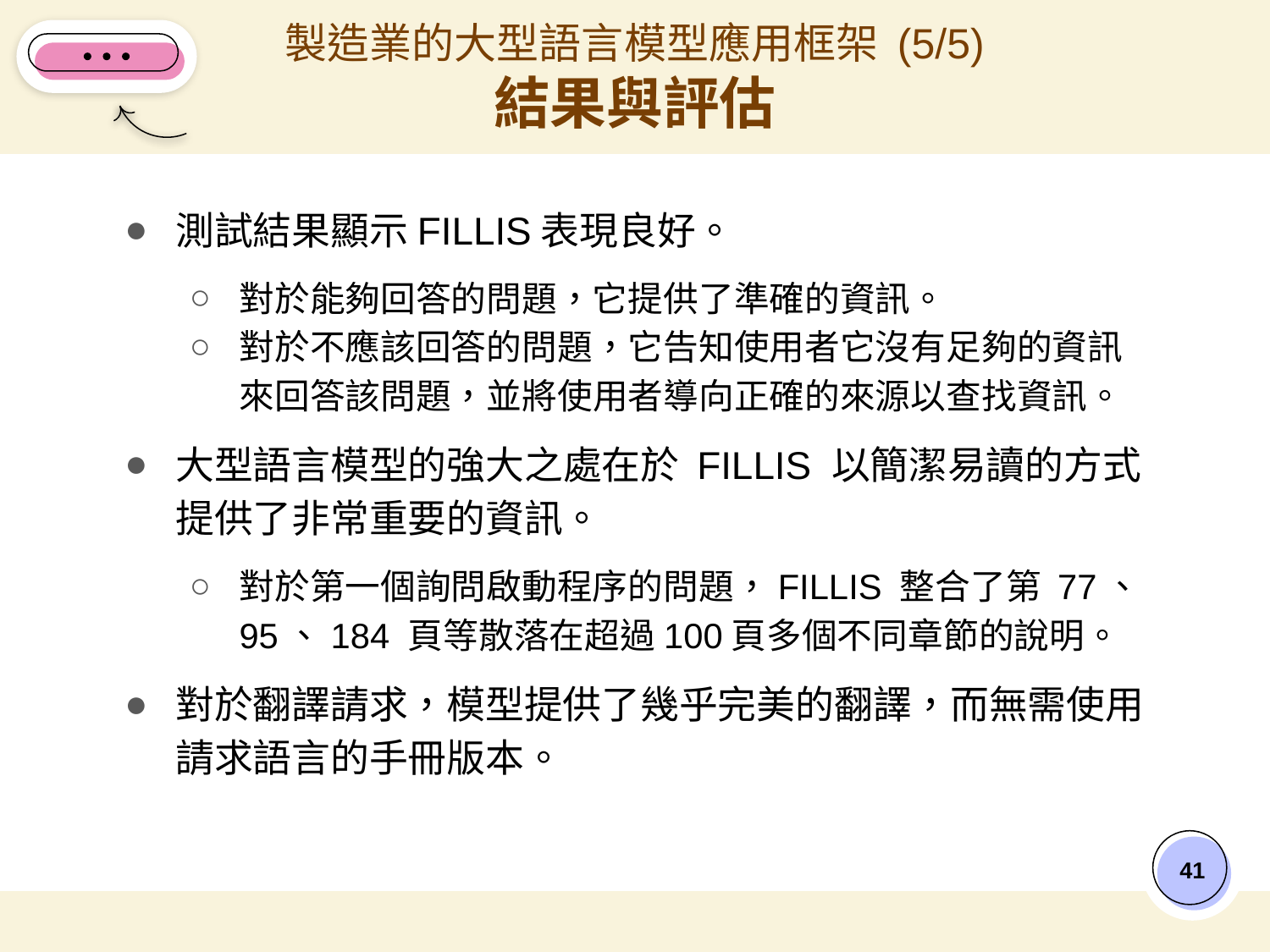

# 製造業的大型語言模型應用框架 (5/5)
結果與評估
測試結果顯示FILLIS表現良好。
對於能夠回答的問題，它提供了準確的資訊。
對於不應該回答的問題，它告知使用者它沒有足夠的資訊來回答該問題，並將使用者導向正確的來源以查找資訊。
大型語言模型的強大之處在於 FILLIS 以簡潔易讀的方式提供了非常重要的資訊。
對於第一個詢問啟動程序的問題，FILLIS 整合了第 77、95、184 頁等散落在超過100頁多個不同章節的說明。
對於翻譯請求，模型提供了幾乎完美的翻譯，而無需使用請求語言的手冊版本。
41